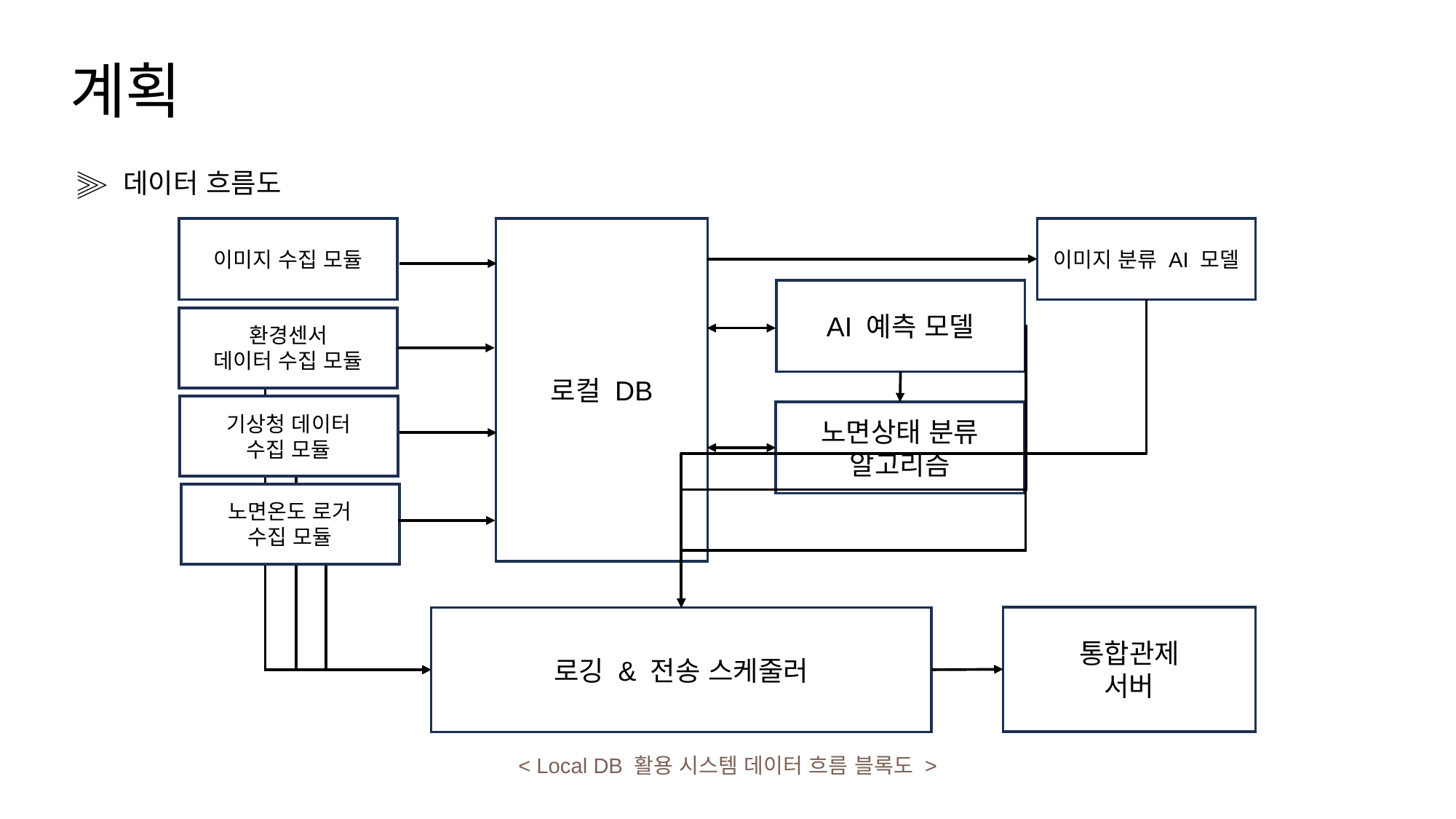

계획
⫸ 데이터 흐름도
이미지 수집 모듈
로컬 DB
이미지 분류 AI 모델
AI 예측 모델
환경센서
데이터 수집 모듈
기상청 데이터
수집 모듈
노면상태 분류
알고리즘
노면온도 로거
수집 모듈
통합관제
서버
로깅 & 전송 스케줄러
< Local DB 활용 시스템 데이터 흐름 블록도 >